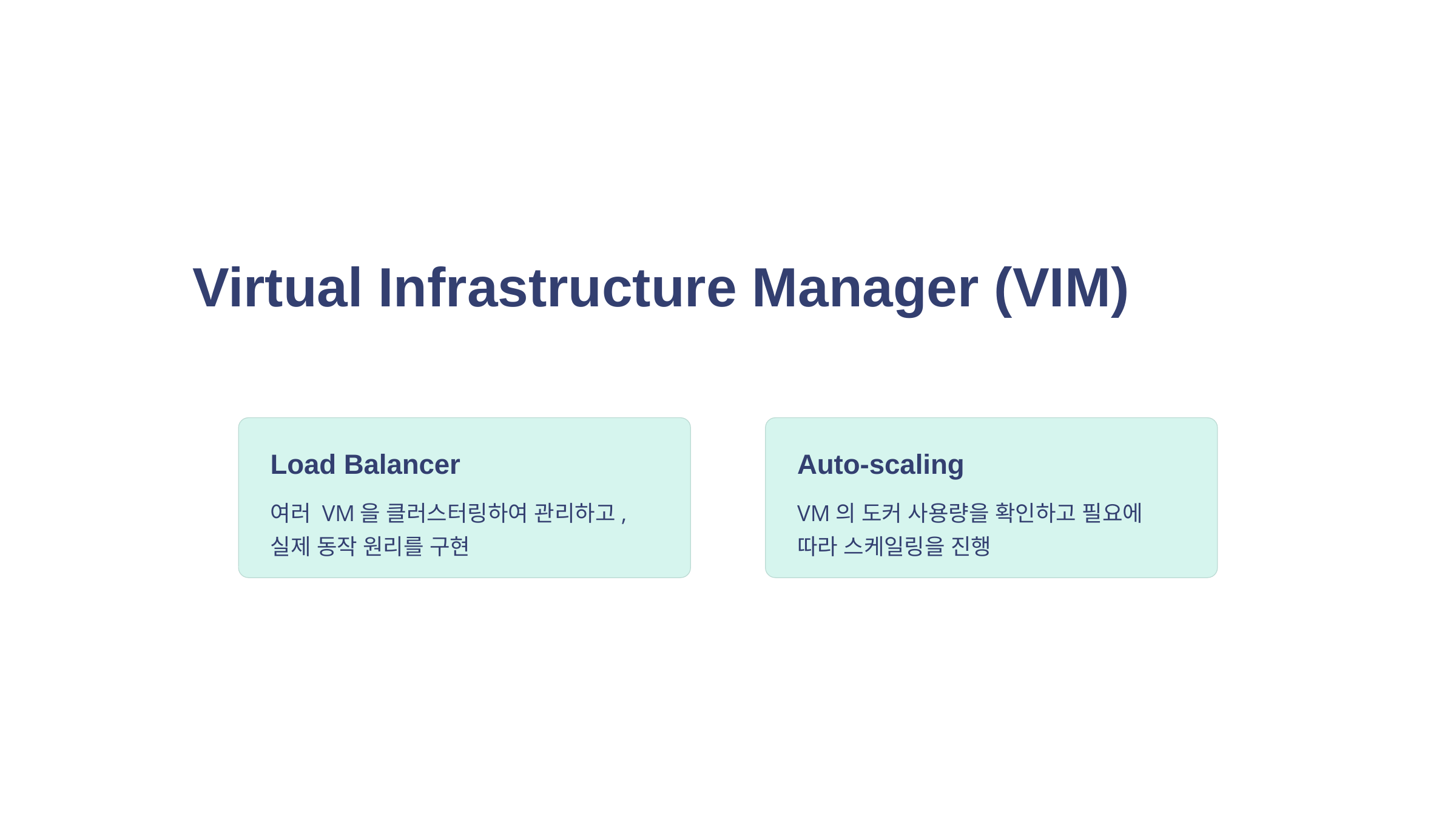

Virtual Infrastructure Manager (VIM)

Load Balancer
여러 VM을 클러스터링하여 관리하고, 실제 동작 원리를 구현

Auto-scaling
VM의 도커 사용량을 확인하고 필요에 따라 스케일링을 진행